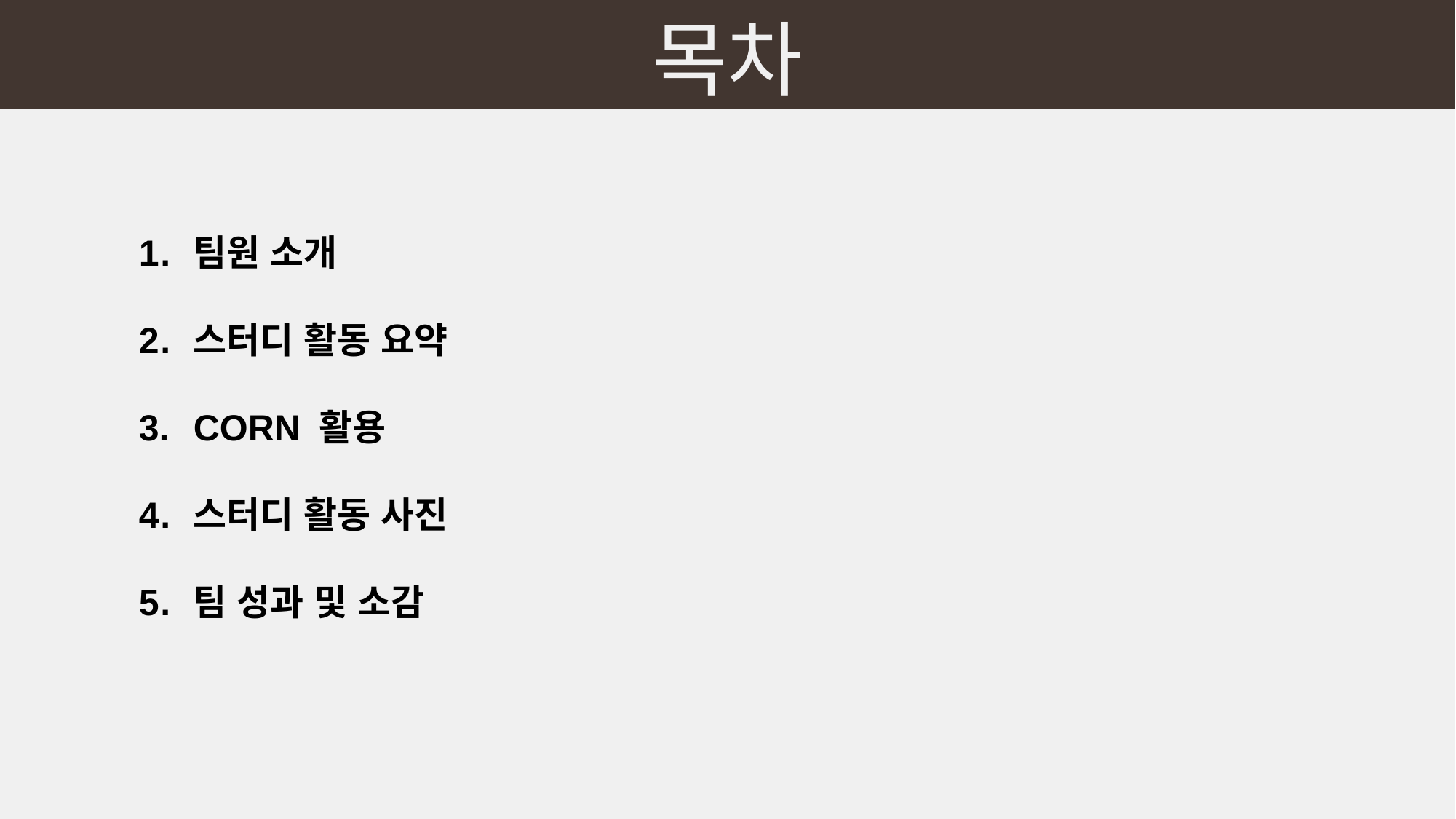

목차
팀원 소개

스터디 활동 요약

CORN 활용

스터디 활동 사진

팀 성과 및 소감